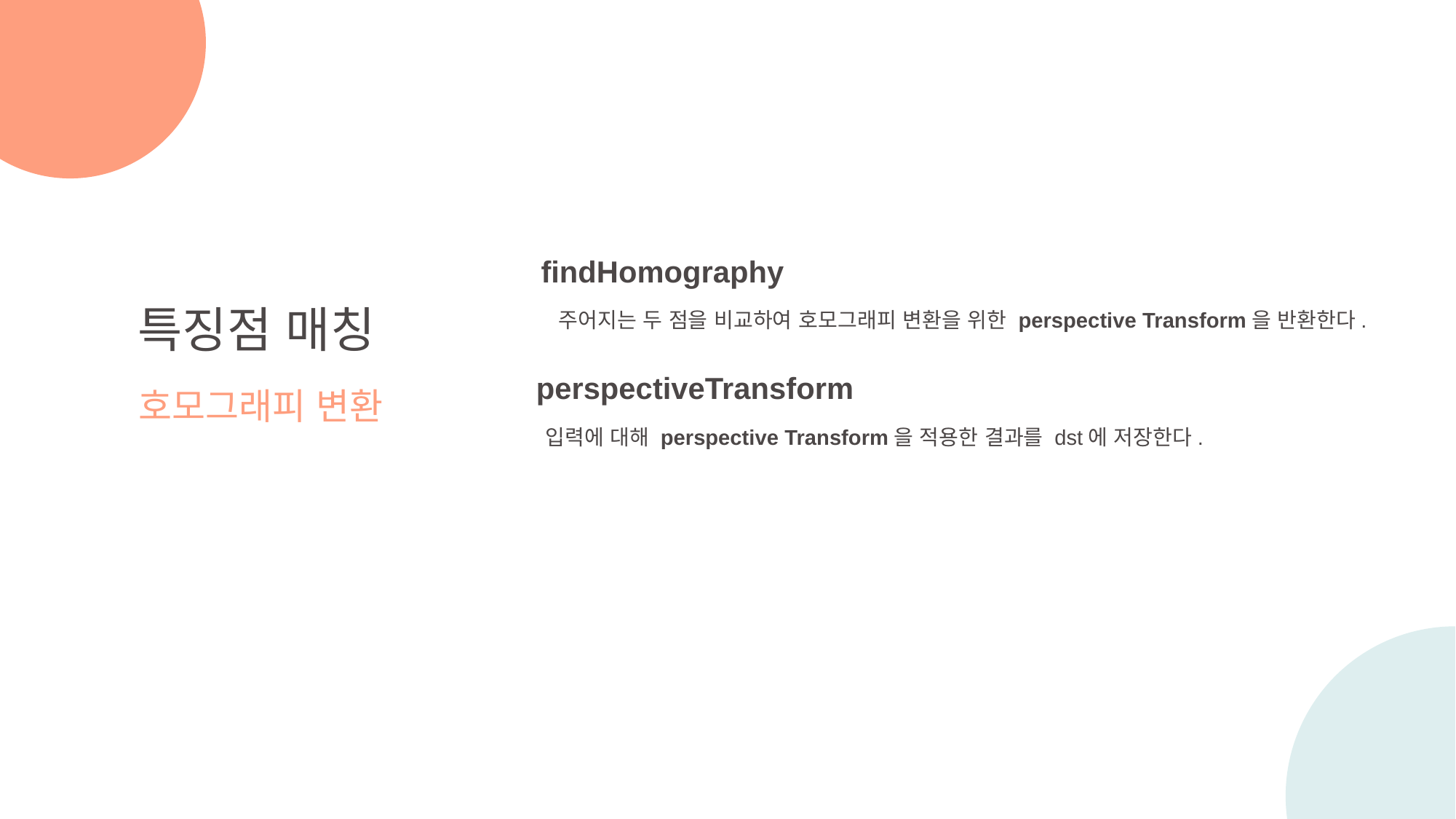

findHomography
주어지는 두 점을 비교하여 호모그래피 변환을 위한 perspective Transform을 반환한다.
특징점 매칭
호모그래피 변환
perspectiveTransform
입력에 대해 perspective Transform을 적용한 결과를 dst에 저장한다.